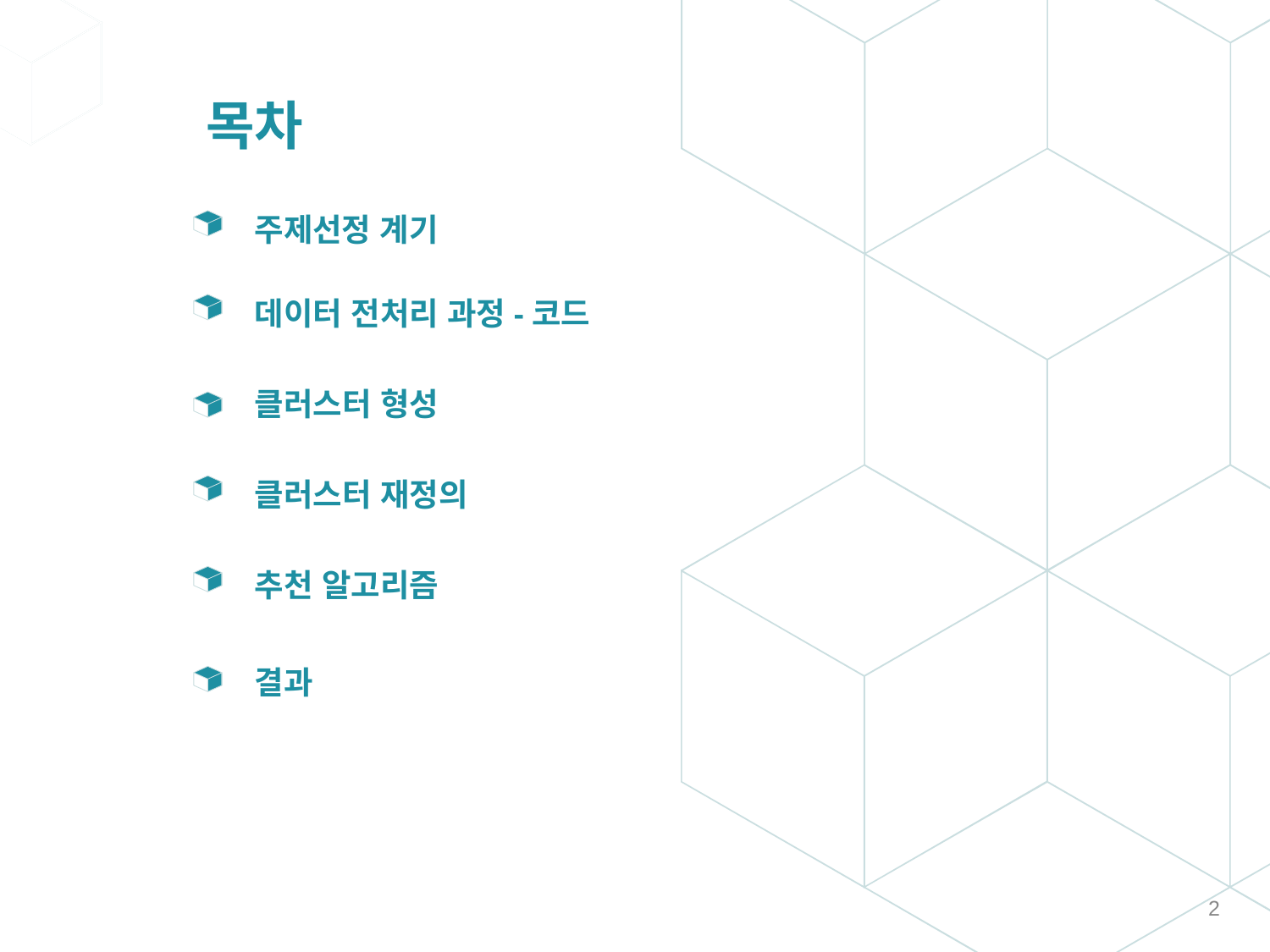

# 목차
주제선정 계기

데이터 전처리 과정-코드

클러스터 형성

클러스터 재정의

추천 알고리즘

결과

2